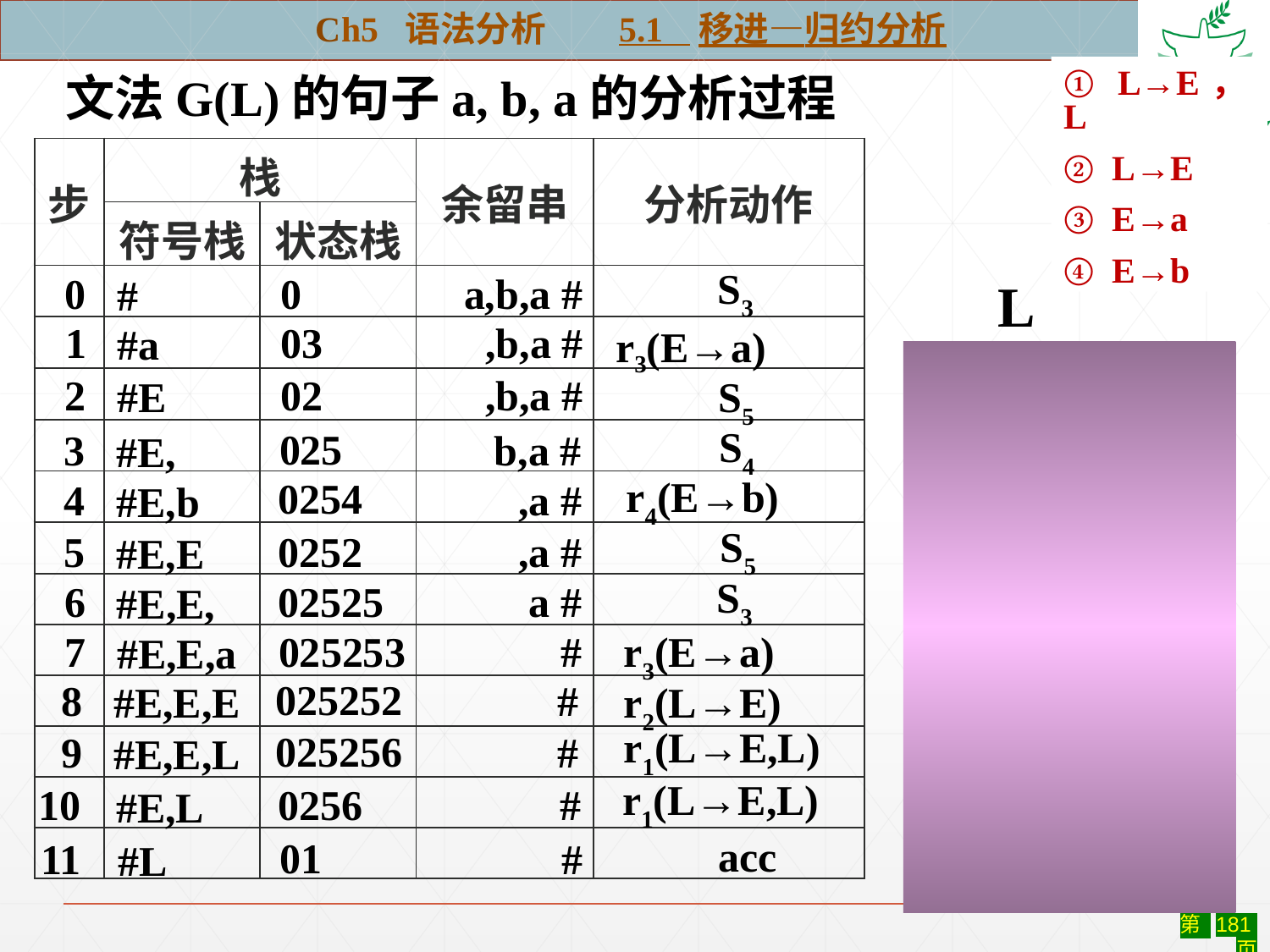

Ch5  语法分析        5.1   移进—归约分析
①  L→E，L
②  L→E
③  E→a
④  E→b
文法G(L)的句子a, b, a的分析过程
| 步 | 栈 |  | 余留串 | 分析动作 |
| --- | --- | --- | --- | --- |
|  | 符号栈 | 状态栈 |  |  |
|  |  |  |  |  |
|  |  |  |  |  |
|  |  |  |  |  |
|  |  |  |  |  |
|  |  |  |  |  |
|  |  |  |  |  |
|  |  |  |  |  |
|  |  |  |  |  |
|  |  |  |  |  |
|  |  |  |  |  |
|  |  |  |  |  |
|  |  |  |  |  |
S3
0
a,b,a #
0
#
L
03
,b,a #
1
#a
r3(E→a)

02
,b,a #
2
#E
S5
S4
025
b,a #
3
#E,
r4(E→b)
0254
,a #
4
#E,b
L
S5
0252
,a #
5
#E,E

S3
02525
a #
6
#E,E,
L
025253
#
7
#E,E,a
r3(E→a)

025252
#
8
#E,E,E
r2(L→E)
r1(L→E,L)
025256
#
9
#E,E,L
E
E
E

r1(L→E,L)
0256
#
10
#E,L

acc
01
#
11
#L
,
a
a
,
b